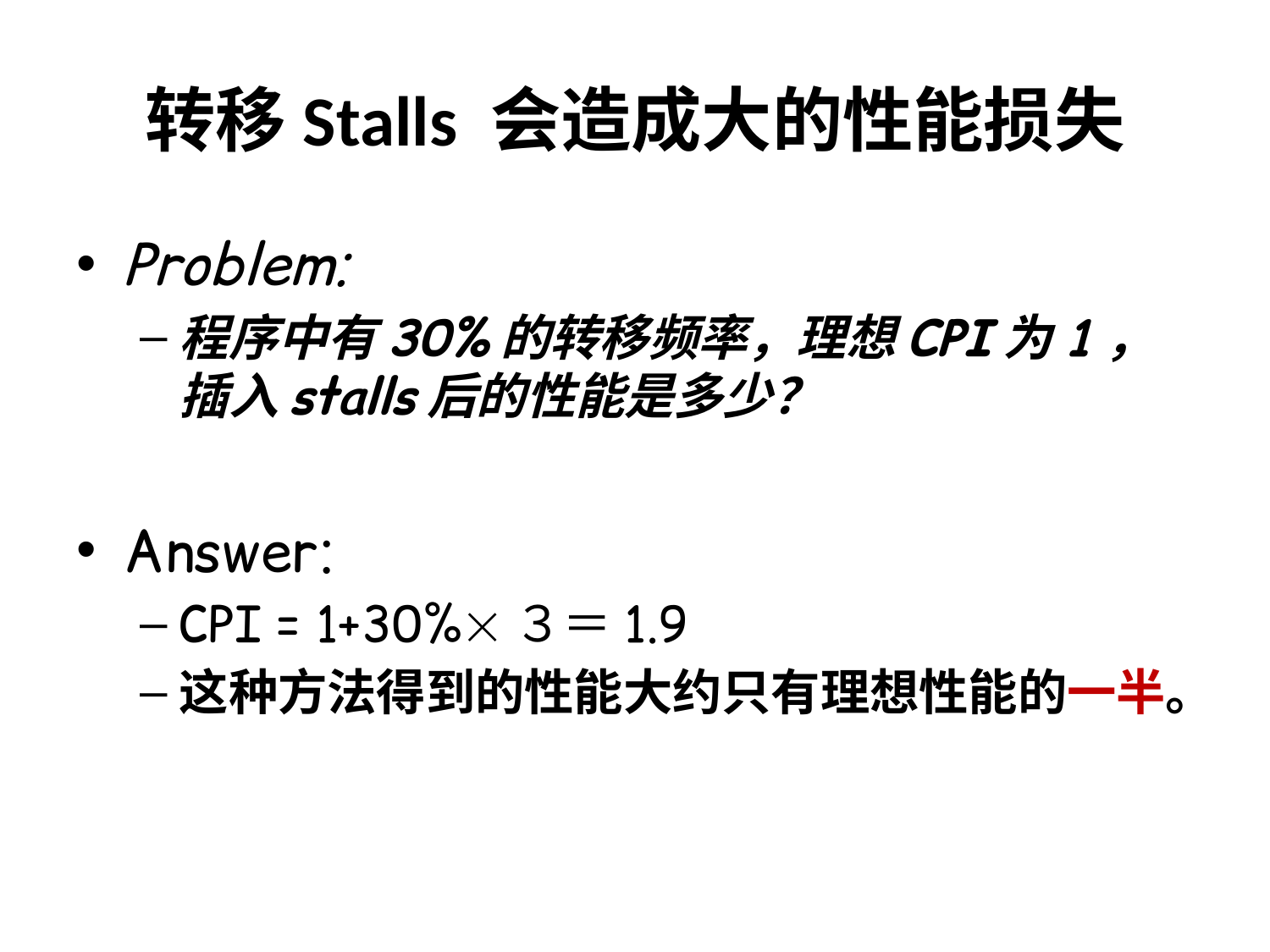

# 转移Stalls 会造成大的性能损失
Problem:
程序中有30%的转移频率，理想CPI为1，插入stalls后的性能是多少？

Answer:
CPI = 1+30%×３＝1.9
这种方法得到的性能大约只有理想性能的一半。
147